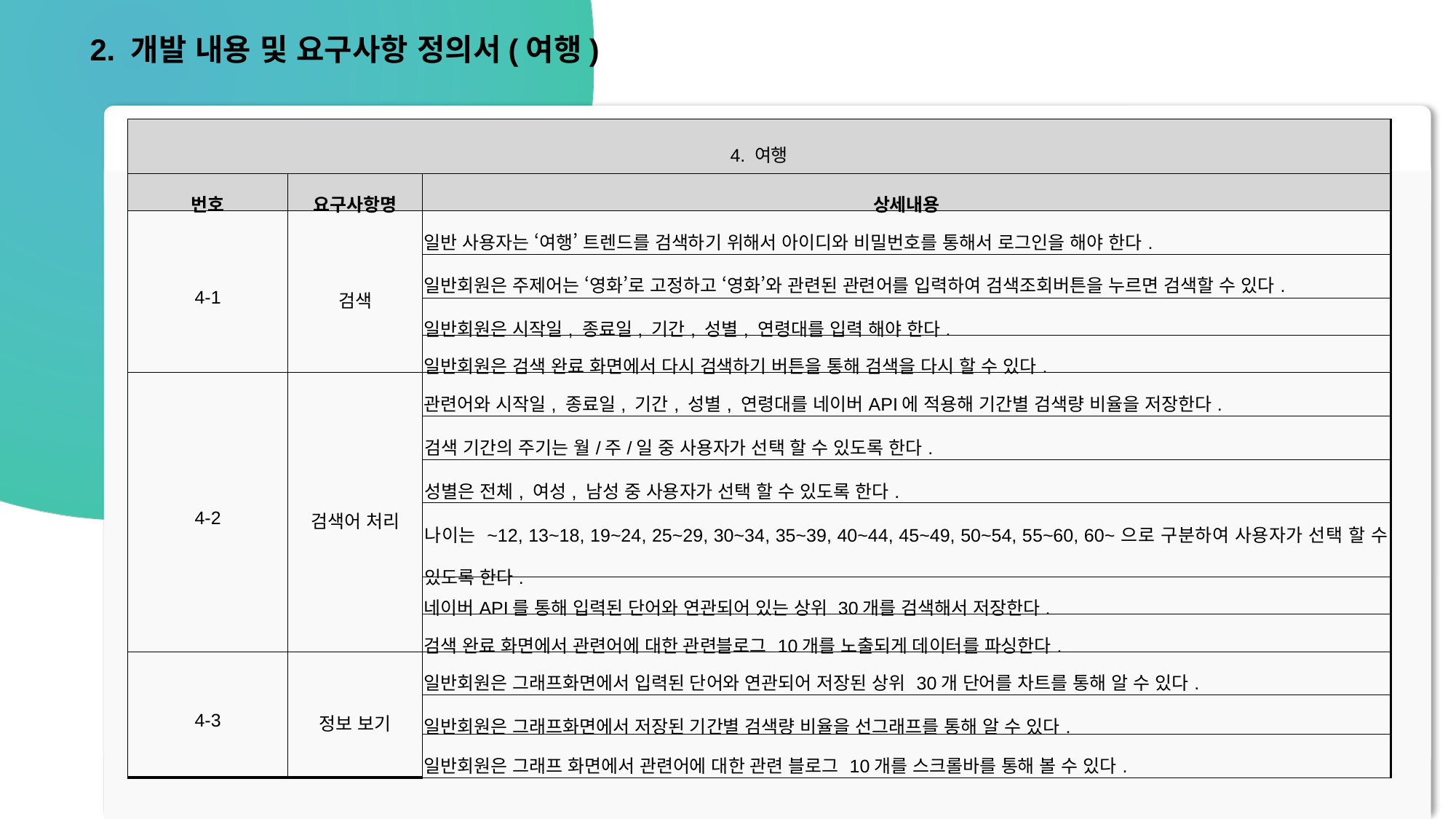

2. 개발 내용 및 요구사항 정의서(여행)
| 4. 여행 |  |  |
| --- | --- | --- |
| 번호 | 요구사항명 | 상세내용 |
| 4-1 | 검색 | 일반 사용자는 ‘여행’ 트렌드를 검색하기 위해서 아이디와 비밀번호를 통해서 로그인을 해야 한다. |
|  |  | 일반회원은 주제어는 ‘영화’로 고정하고 ‘영화’와 관련된 관련어를 입력하여 검색조회버튼을 누르면 검색할 수 있다. |
|  |  | 일반회원은 시작일, 종료일, 기간, 성별, 연령대를 입력 해야 한다. |
|  |  | 일반회원은 검색 완료 화면에서 다시 검색하기 버튼을 통해 검색을 다시 할 수 있다. |
| 4-2 | 검색어 처리 | 관련어와 시작일, 종료일, 기간, 성별, 연령대를 네이버API에 적용해 기간별 검색량 비율을 저장한다. |
|  |  | 검색 기간의 주기는 월/주/일 중 사용자가 선택 할 수 있도록 한다. |
|  |  | 성별은 전체, 여성, 남성 중 사용자가 선택 할 수 있도록 한다. |
|  |  | 나이는 ~12, 13~18, 19~24, 25~29, 30~34, 35~39, 40~44, 45~49, 50~54, 55~60, 60~으로 구분하여 사용자가 선택 할 수 있도록 한다. |
|  |  | 네이버API를 통해 입력된 단어와 연관되어 있는 상위 30개를 검색해서 저장한다. |
|  |  | 검색 완료 화면에서 관련어에 대한 관련블로그 10개를 노출되게 데이터를 파싱한다. |
| 4-3 | 정보 보기 | 일반회원은 그래프화면에서 입력된 단어와 연관되어 저장된 상위 30개 단어를 차트를 통해 알 수 있다. |
|  |  | 일반회원은 그래프화면에서 저장된 기간별 검색량 비율을 선그래프를 통해 알 수 있다. |
|  |  | 일반회원은 그래프 화면에서 관련어에 대한 관련 블로그 10개를 스크롤바를 통해 볼 수 있다. |